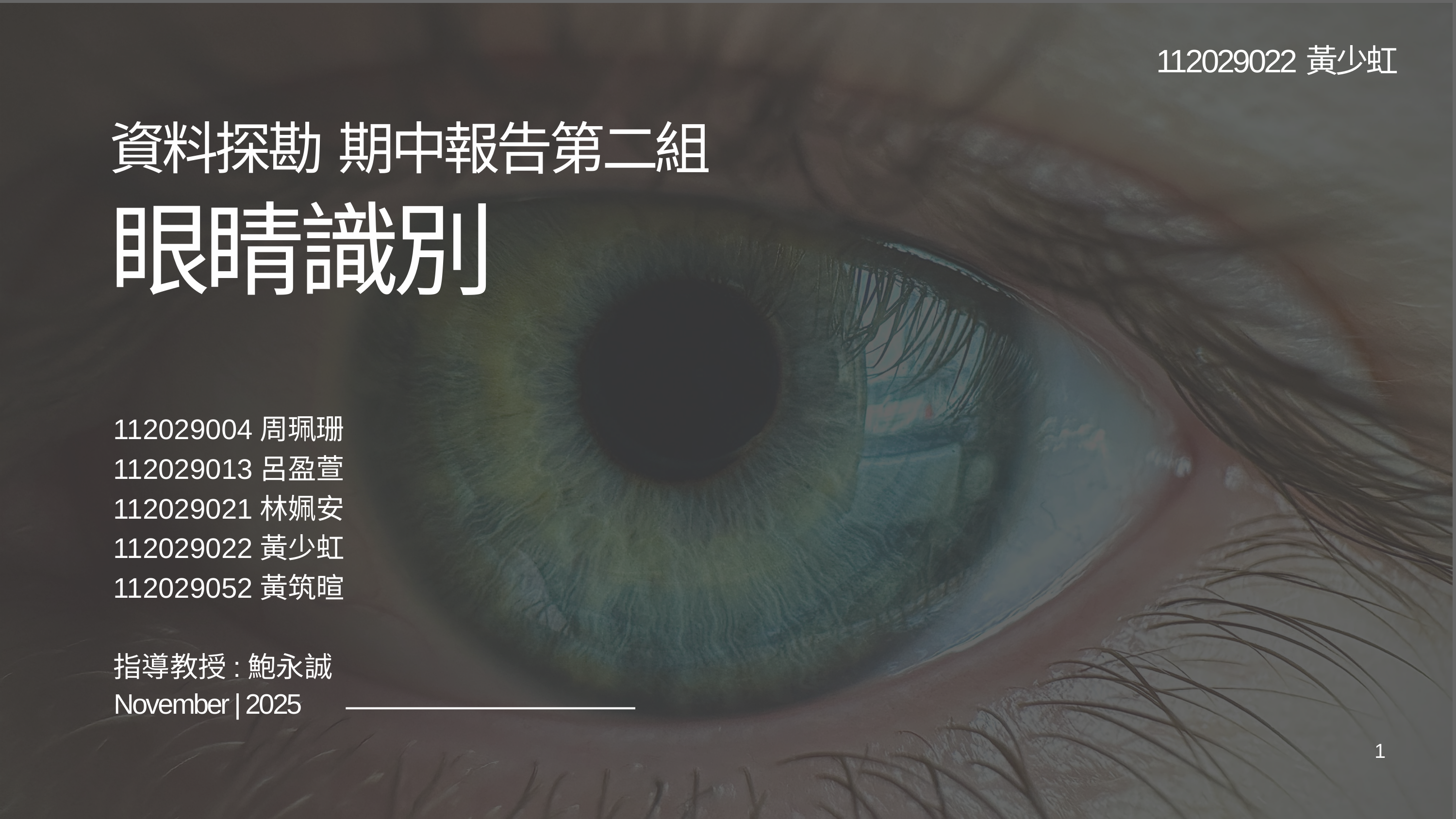

112029022黃少虹
資料探勘  期中報告第二組

眼睛識別

112029004周珮珊
112029013呂盈萱
112029021林姵安
112029022黃少虹
112029052黃筑暄

指導教授:鮑永誠
November | 2025

1